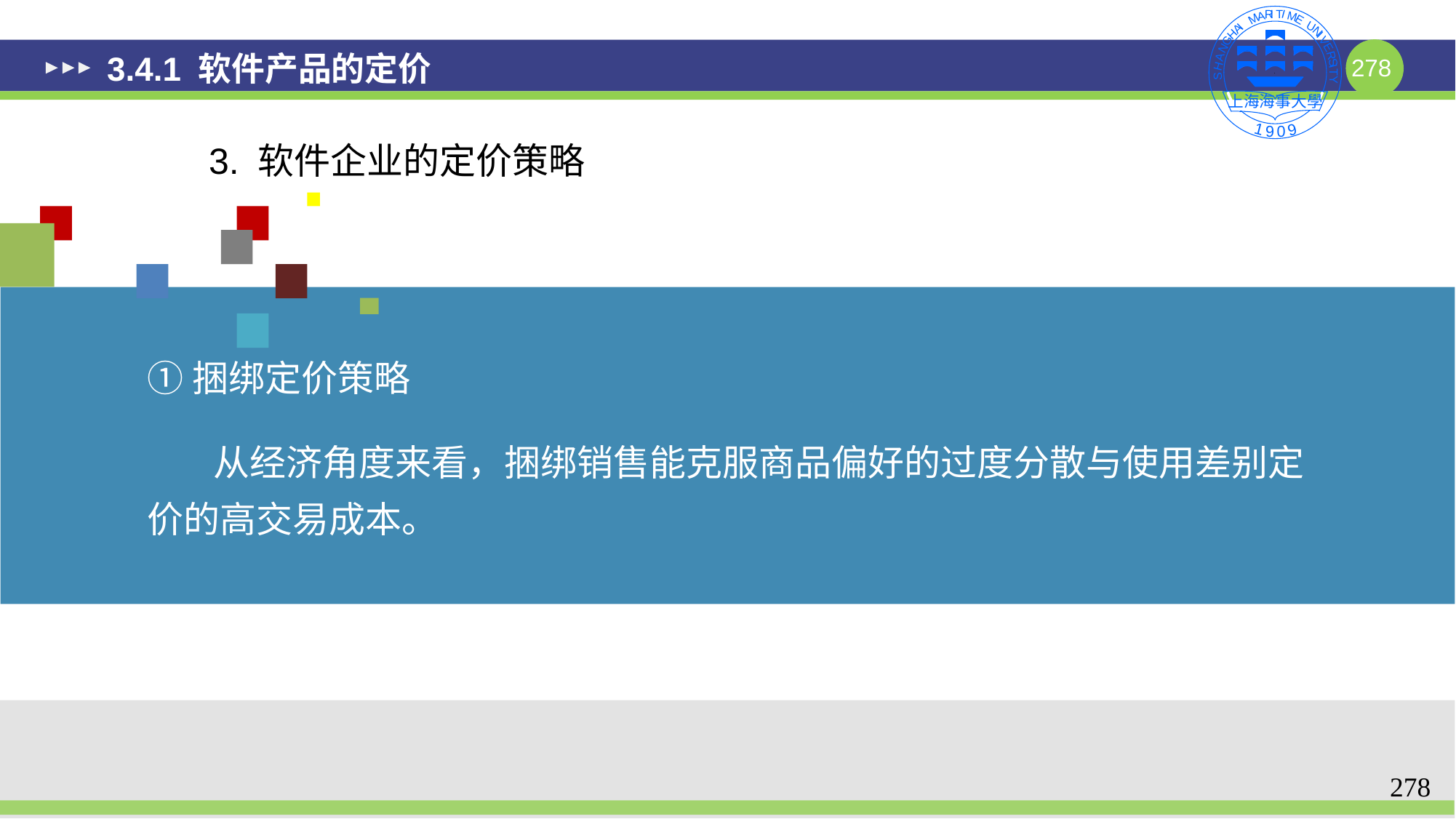

# 3.4.1 软件产品的定价
3. 软件企业的定价策略

①捆绑定价策略

       从经济角度来看，捆绑销售能克服商品偏好的过度分散与使用差别定价的高交易成本。

278

278